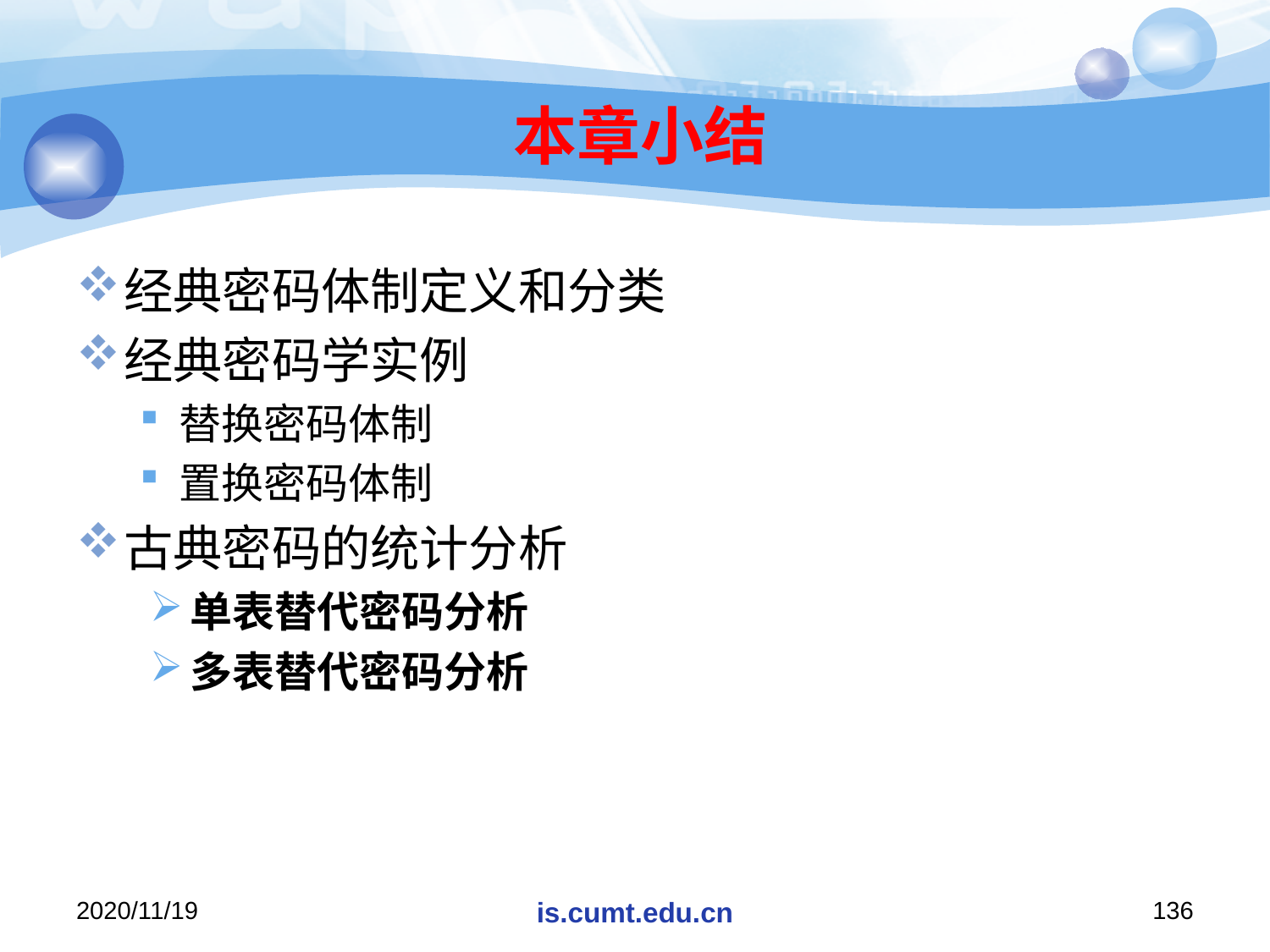

# 本章小结
经典密码体制定义和分类
经典密码学实例
替换密码体制
置换密码体制
古典密码的统计分析
单表替代密码分析
多表替代密码分析

2020/11/19
is.cumt.edu.cn
136